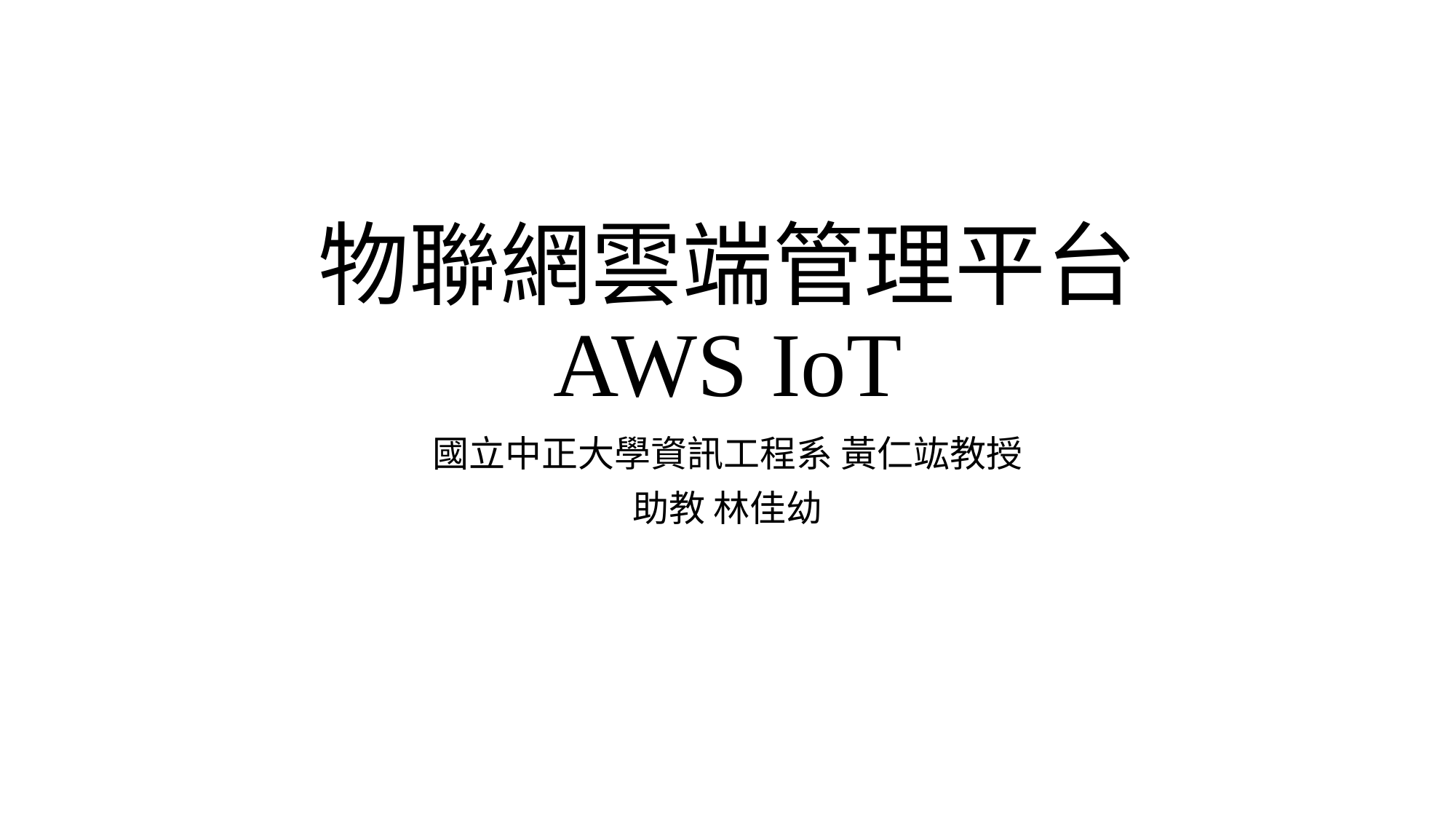

# 物聯網雲端管理平台 AWS IoT
國立中正大學資訊工程系 黃仁竑教授
助教 林佳幼